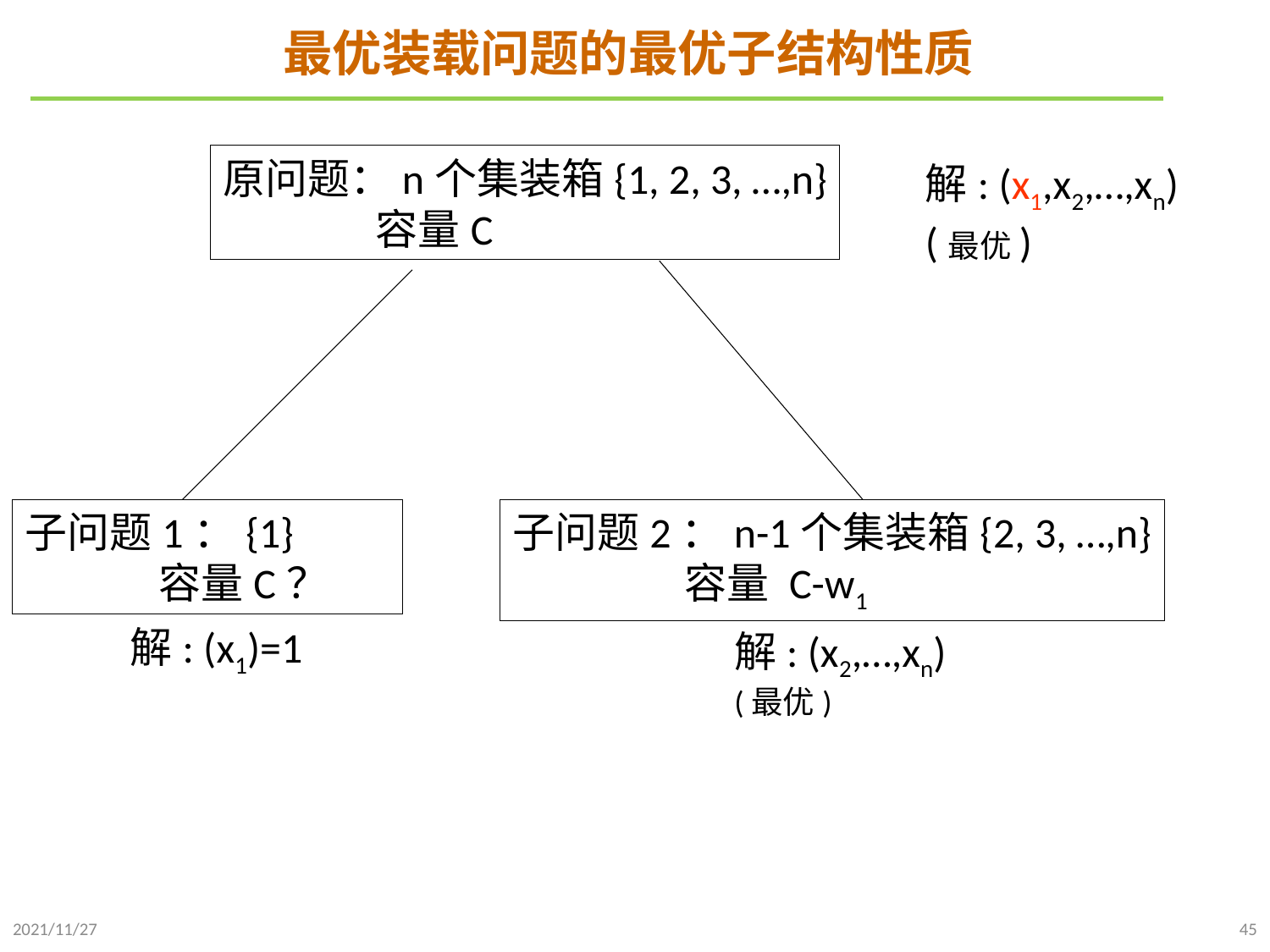

# 最优装载问题的最优子结构性质
原问题：n个集装箱{1, 2, 3, …,n}
               容量C
解: (x1,x2,…,xn)
(最优)

子问题1：{1}
             容量C？
子问题2：n-1个集装箱{2, 3, …,n}
                 容量 C-w1
解: (x1)=1
解: (x2,…,xn)
(最优)

2021/11/27
45